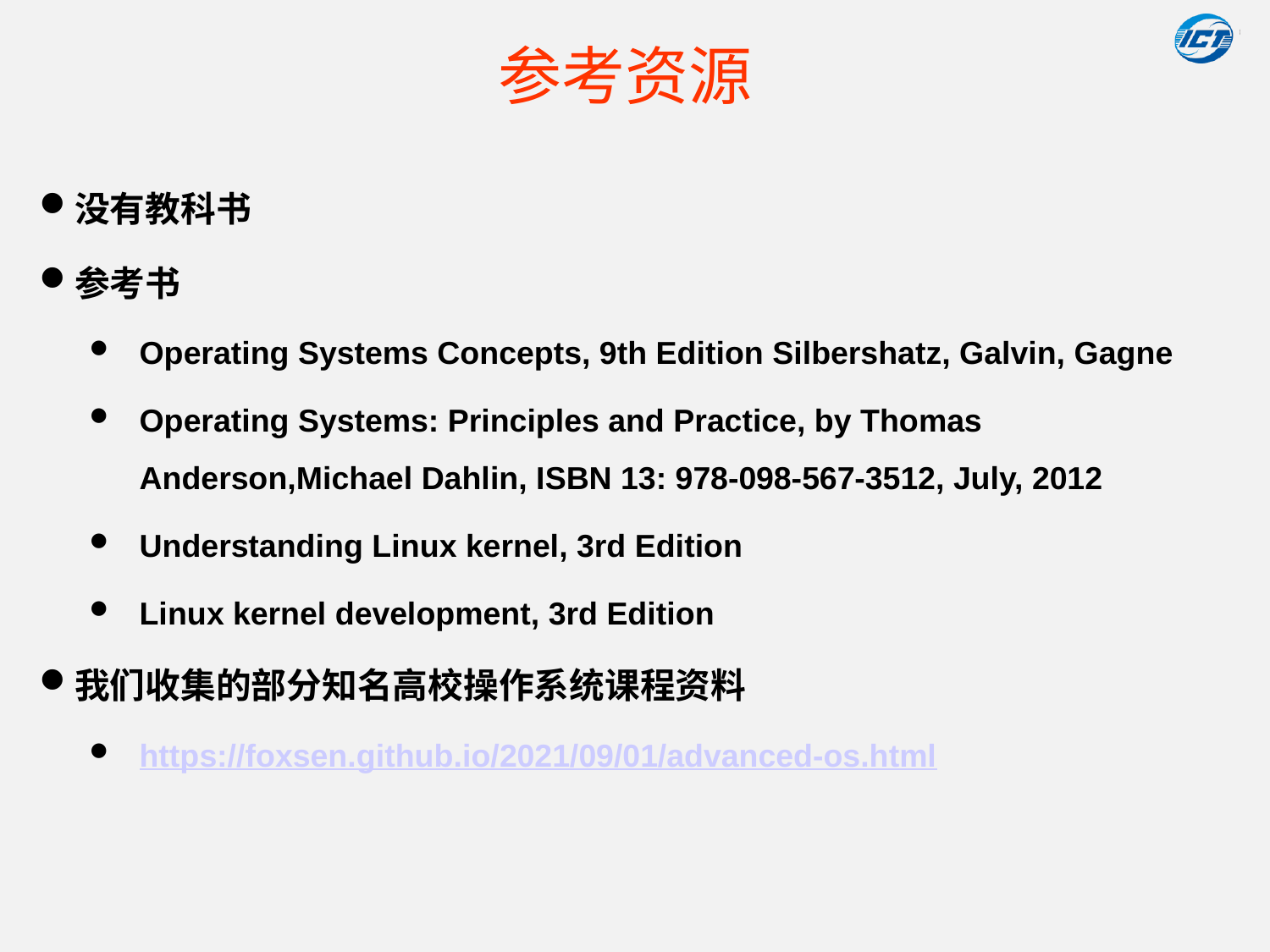

# 参考资源
没有教科书
参考书
Operating Systems Concepts, 9th Edition Silbershatz, Galvin, Gagne
Operating Systems: Principles and Practice, by Thomas Anderson,Michael Dahlin, ISBN 13: 978-098-567-3512, July, 2012
Understanding Linux kernel, 3rd Edition
Linux kernel development, 3rd Edition
我们收集的部分知名高校操作系统课程资料
https://foxsen.github.io/2021/09/01/advanced-os.html